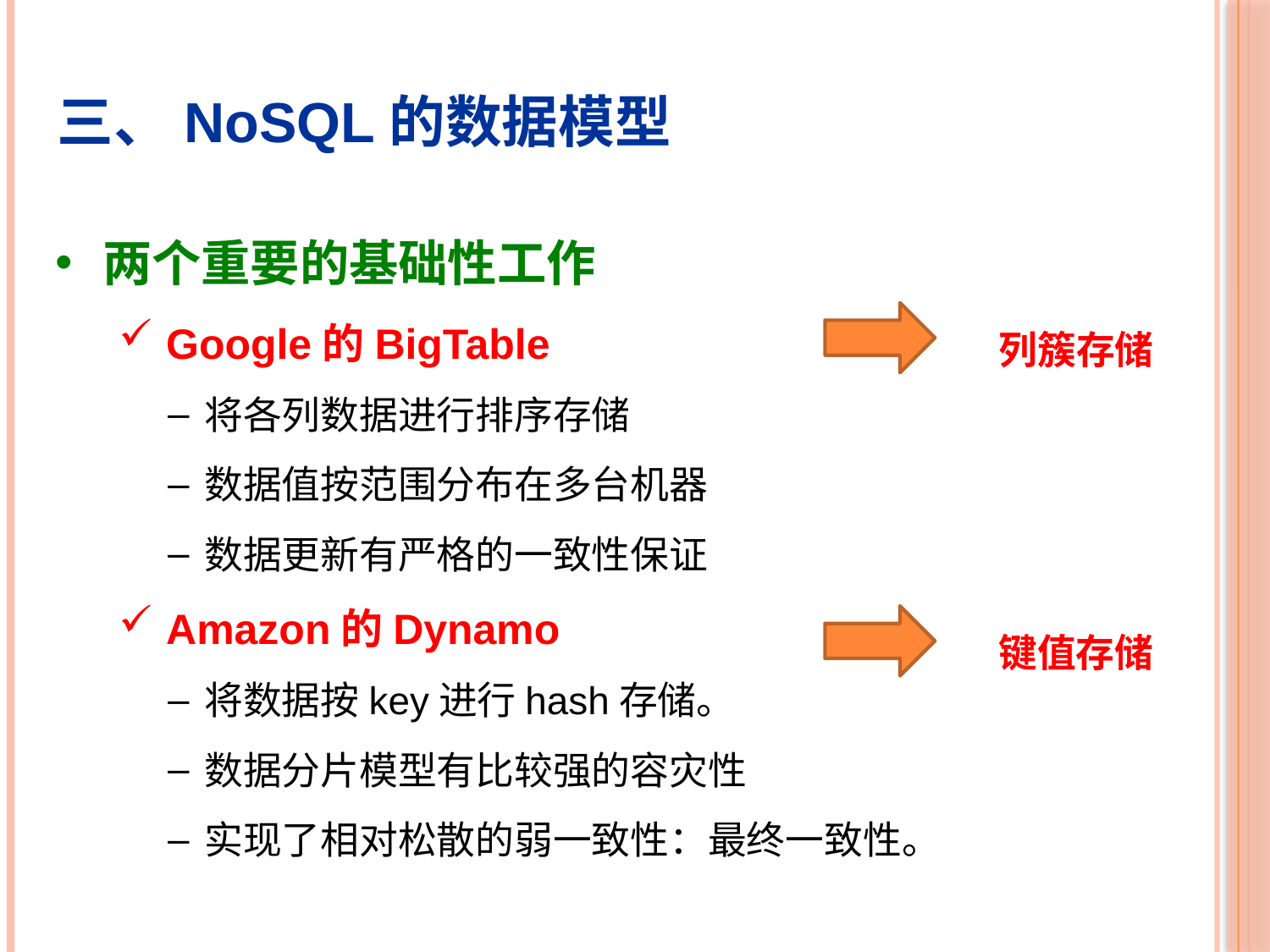

三、NoSQL的数据模型
两个重要的基础性工作
Google的BigTable
将各列数据进行排序存储
数据值按范围分布在多台机器
数据更新有严格的一致性保证
Amazon的Dynamo
将数据按key进行hash存储。
数据分片模型有比较强的容灾性
实现了相对松散的弱一致性：最终一致性。
列簇存储

键值存储